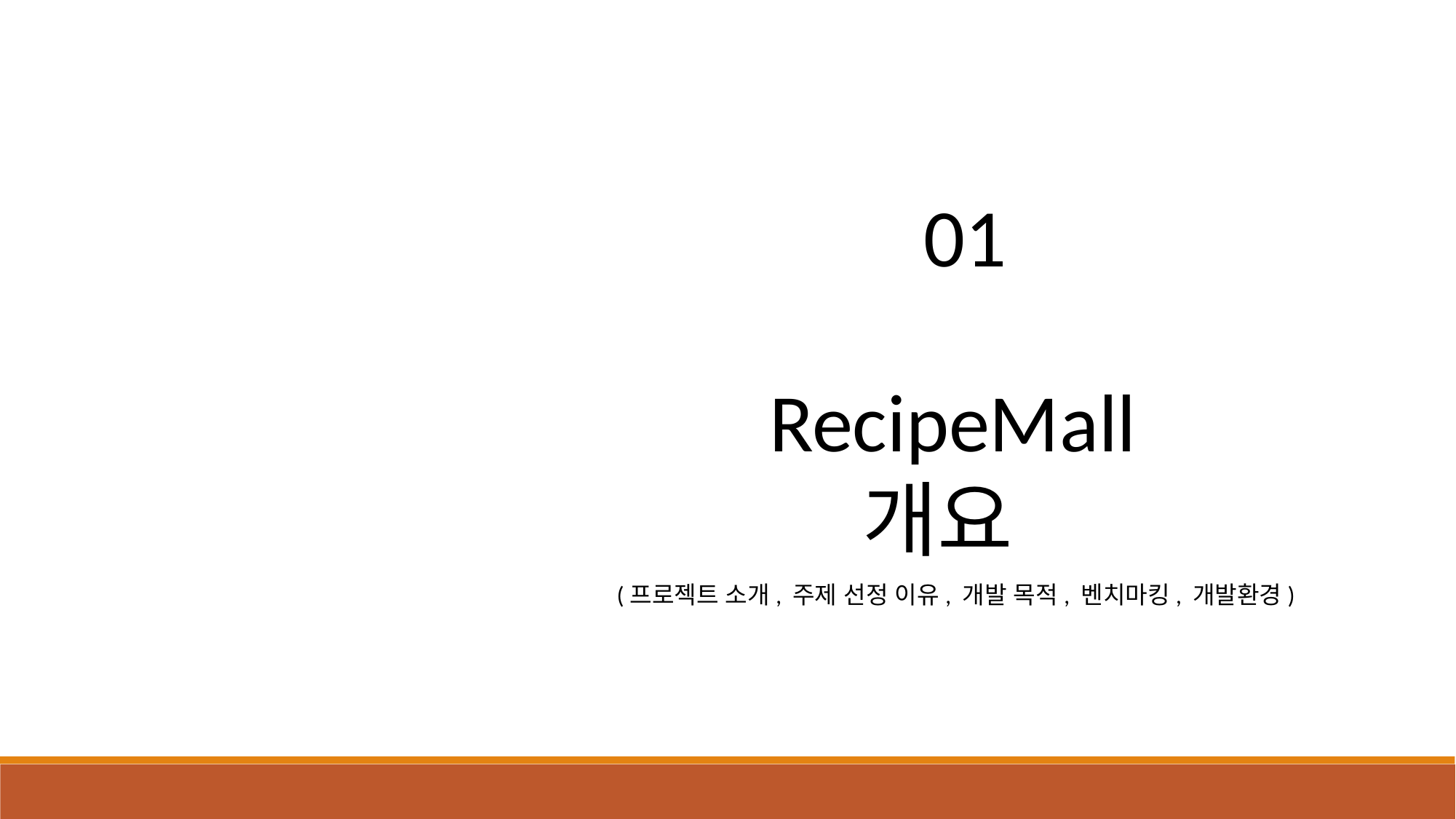

01
RecipeMall
    개요
(프로젝트 소개, 주제 선정 이유, 개발 목적, 벤치마킹, 개발환경)